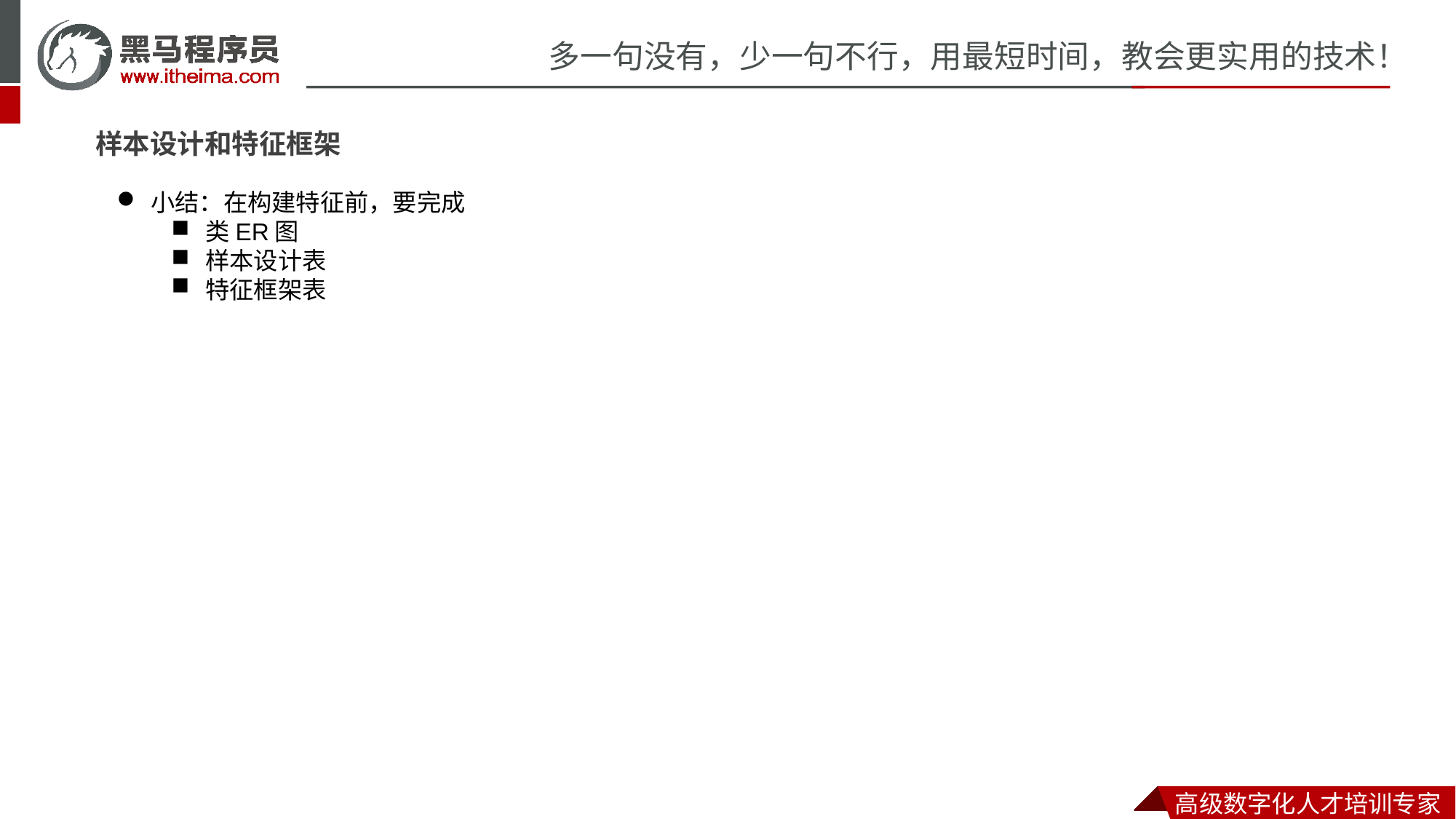

样本设计和特征框架
小结：在构建特征前，要完成
类ER图
样本设计表
特征框架表